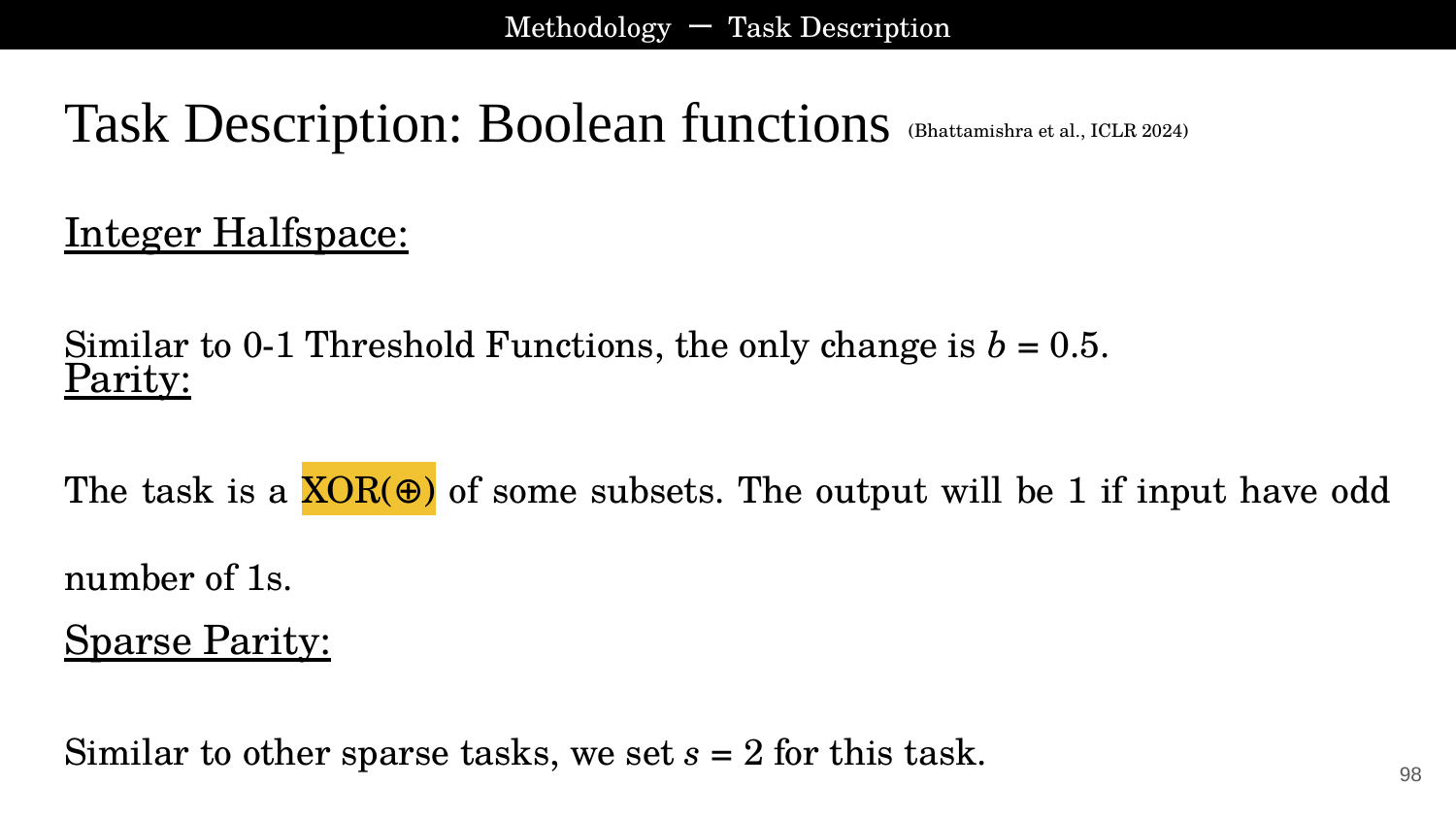

Methodology ー Task Description
# Task Description: Boolean functions
(Bhattamishra et al., ICLR 2024)
Integer Halfspace:
Similar to 0-1 Threshold Functions, the only change is b = 0.5.
Parity:
The task is a XOR(⊕) of some subsets. The output will be 1 if input have odd number of 1s.
Sparse Parity:
Similar to other sparse tasks, we set s = 2 for this task.
98